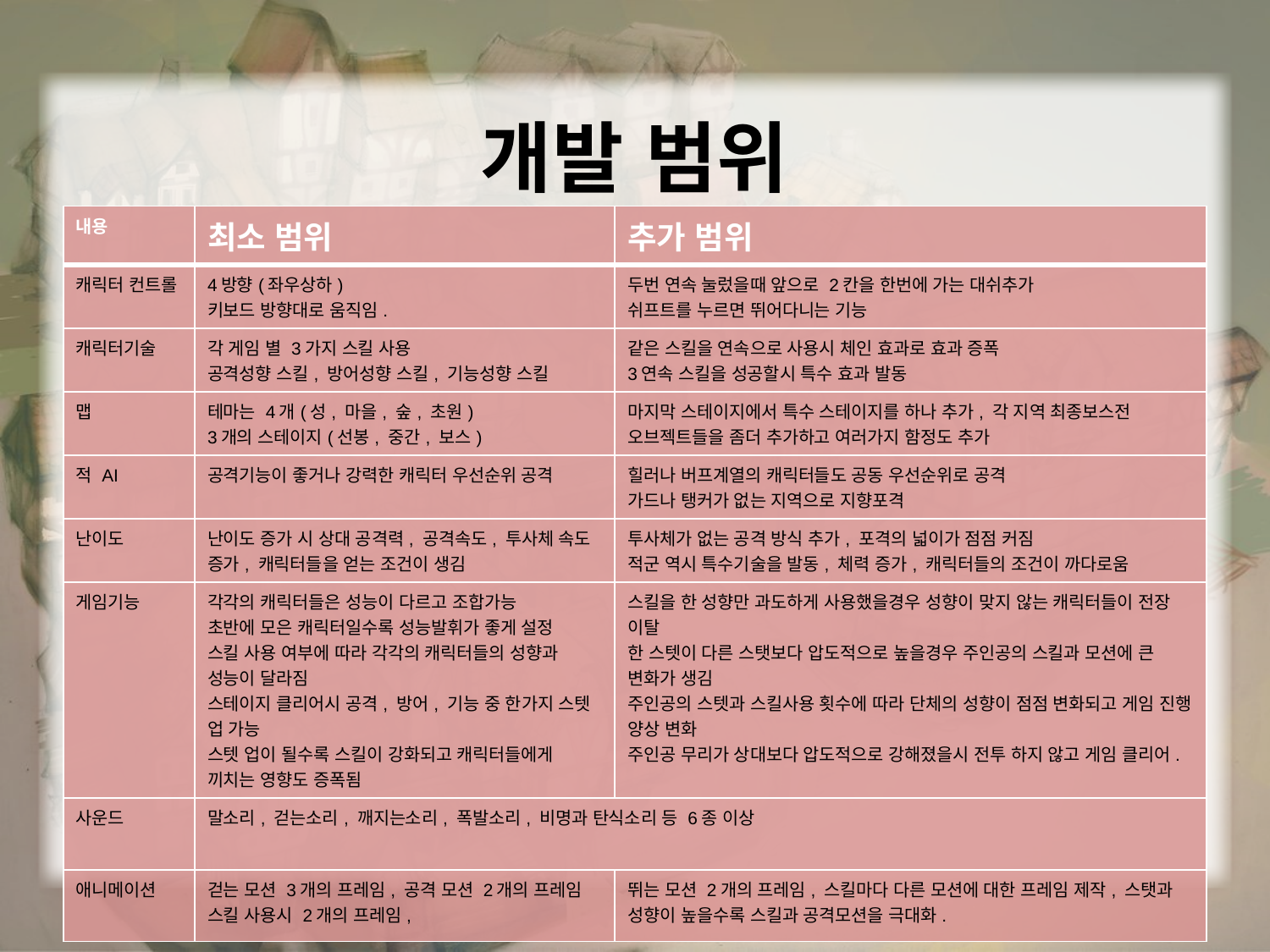

# 개발 범위
| 내용 | 최소 범위 | 추가 범위 |
| --- | --- | --- |
| 캐릭터 컨트롤 | 4방향(좌우상하) 키보드 방향대로 움직임. | 두번 연속 눌렀을때 앞으로 2칸을 한번에 가는 대쉬추가 쉬프트를 누르면 뛰어다니는 기능 |
| 캐릭터기술 | 각 게임 별 3가지 스킬 사용 공격성향 스킬, 방어성향 스킬, 기능성향 스킬 | 같은 스킬을 연속으로 사용시 체인 효과로 효과 증폭 3연속 스킬을 성공할시 특수 효과 발동 |
| 맵 | 테마는 4개(성, 마을, 숲, 초원) 3개의 스테이지(선봉, 중간, 보스) | 마지막 스테이지에서 특수 스테이지를 하나 추가, 각 지역 최종보스전 오브젝트들을 좀더 추가하고 여러가지 함정도 추가 |
| 적 AI | 공격기능이 좋거나 강력한 캐릭터 우선순위 공격 | 힐러나 버프계열의 캐릭터들도 공동 우선순위로 공격 가드나 탱커가 없는 지역으로 지향포격 |
| 난이도 | 난이도 증가 시 상대 공격력, 공격속도, 투사체 속도 증가, 캐릭터들을 얻는 조건이 생김 | 투사체가 없는 공격 방식 추가, 포격의 넓이가 점점 커짐 적군 역시 특수기술을 발동, 체력 증가, 캐릭터들의 조건이 까다로움 |
| 게임기능 | 각각의 캐릭터들은 성능이 다르고 조합가능 초반에 모은 캐릭터일수록 성능발휘가 좋게 설정 스킬 사용 여부에 따라 각각의 캐릭터들의 성향과 성능이 달라짐 스테이지 클리어시 공격, 방어, 기능 중 한가지 스텟 업 가능 스텟 업이 될수록 스킬이 강화되고 캐릭터들에게 끼치는 영향도 증폭됨 | 스킬을 한 성향만 과도하게 사용했을경우 성향이 맞지 않는 캐릭터들이 전장 이탈 한 스텟이 다른 스탯보다 압도적으로 높을경우 주인공의 스킬과 모션에 큰 변화가 생김 주인공의 스텟과 스킬사용 횟수에 따라 단체의 성향이 점점 변화되고 게임 진행 양상 변화 주인공 무리가 상대보다 압도적으로 강해졌을시 전투 하지 않고 게임 클리어. |
| 사운드 | 말소리, 걷는소리, 깨지는소리, 폭발소리, 비명과 탄식소리 등 6종 이상 |  |
| 애니메이션 | 걷는 모션 3개의 프레임, 공격 모션 2개의 프레임 스킬 사용시 2개의 프레임, | 뛰는 모션 2개의 프레임, 스킬마다 다른 모션에 대한 프레임 제작, 스탯과 성향이 높을수록 스킬과 공격모션을 극대화. |